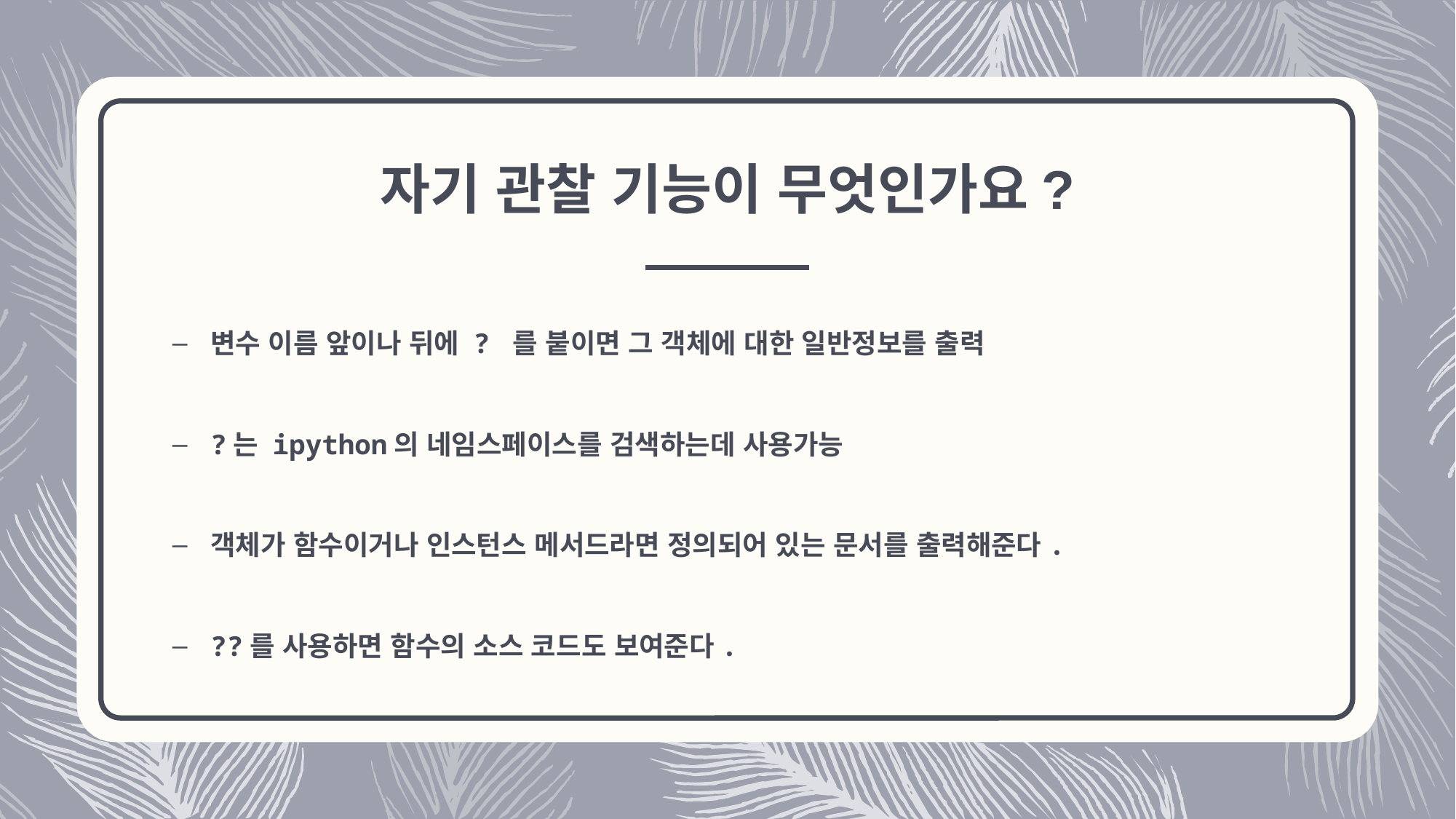

# 자기 관찰 기능이 무엇인가요?
변수 이름 앞이나 뒤에 ? 를 붙이면 그 객체에 대한 일반정보를 출력

?는 ipython의 네임스페이스를 검색하는데 사용가능

객체가 함수이거나 인스턴스 메서드라면 정의되어 있는 문서를 출력해준다.

??를 사용하면 함수의 소스 코드도 보여준다.